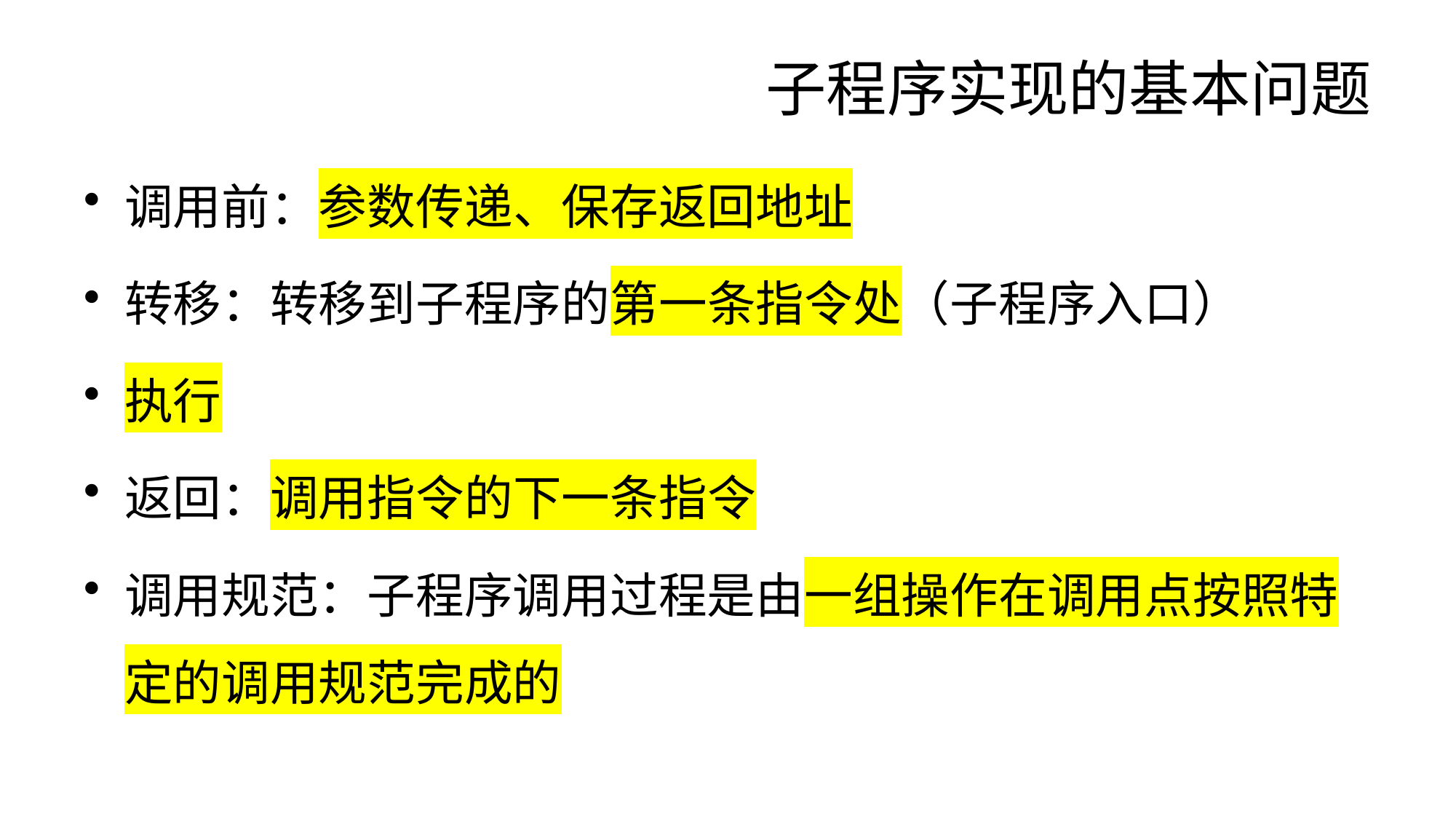

# 子程序实现的基本问题
调用前：参数传递、保存返回地址
转移：转移到子程序的第一条指令处（子程序入口）
执行
返回：调用指令的下一条指令
调用规范：子程序调用过程是由一组操作在调用点按照特定的调用规范完成的